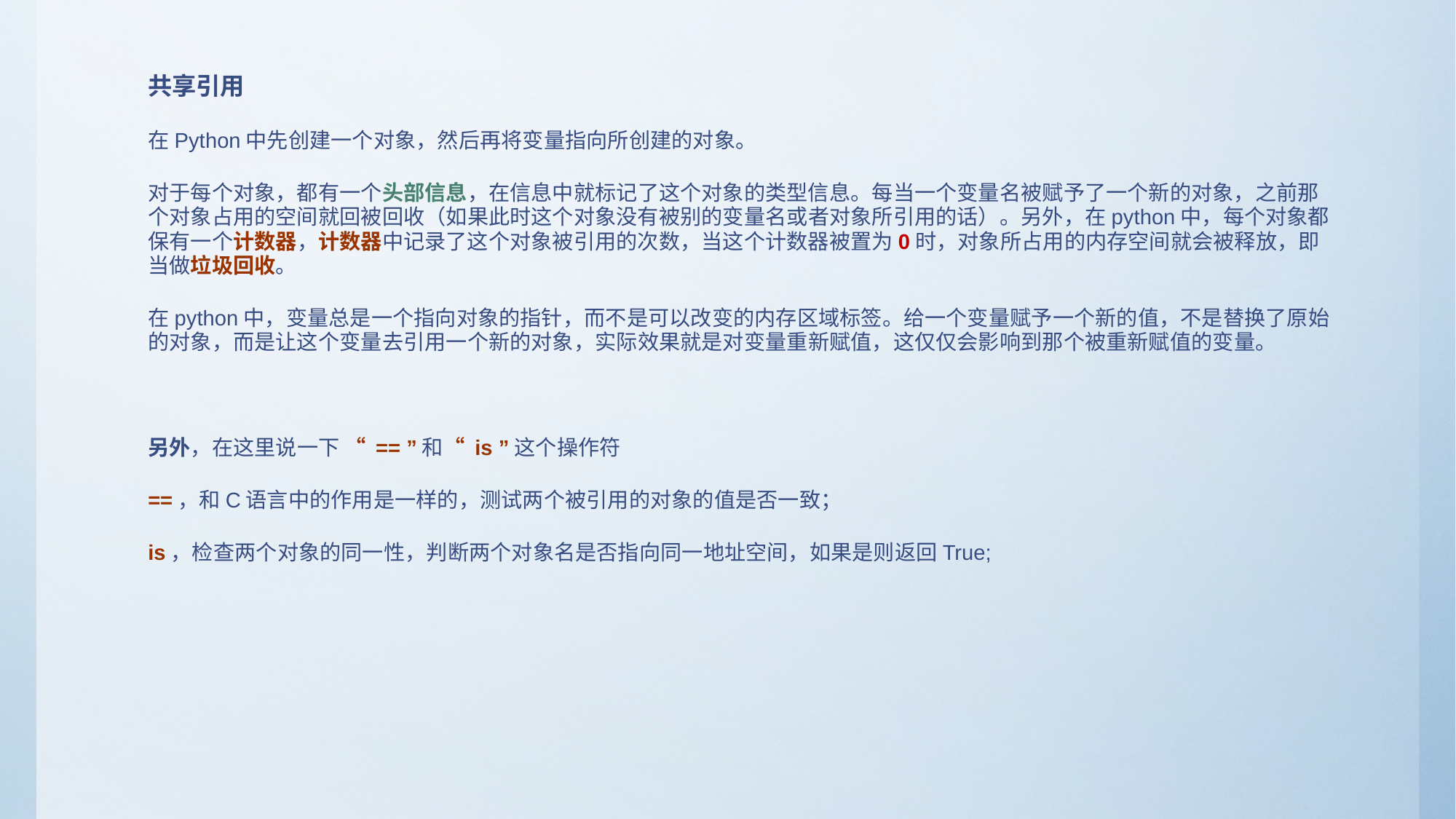

共享引用
在Python中先创建一个对象，然后再将变量指向所创建的对象。
对于每个对象，都有一个头部信息，在信息中就标记了这个对象的类型信息。每当一个变量名被赋予了一个新的对象，之前那个对象占用的空间就回被回收（如果此时这个对象没有被别的变量名或者对象所引用的话）。另外，在python中，每个对象都保有一个计数器，计数器中记录了这个对象被引用的次数，当这个计数器被置为0时，对象所占用的内存空间就会被释放，即当做垃圾回收。
在python中，变量总是一个指向对象的指针，而不是可以改变的内存区域标签。给一个变量赋予一个新的值，不是替换了原始的对象，而是让这个变量去引用一个新的对象，实际效果就是对变量重新赋值，这仅仅会影响到那个被重新赋值的变量。

另外，在这里说一下 “ == ”和“ is ”这个操作符
==，和C语言中的作用是一样的，测试两个被引用的对象的值是否一致；
is，检查两个对象的同一性，判断两个对象名是否指向同一地址空间，如果是则返回True;